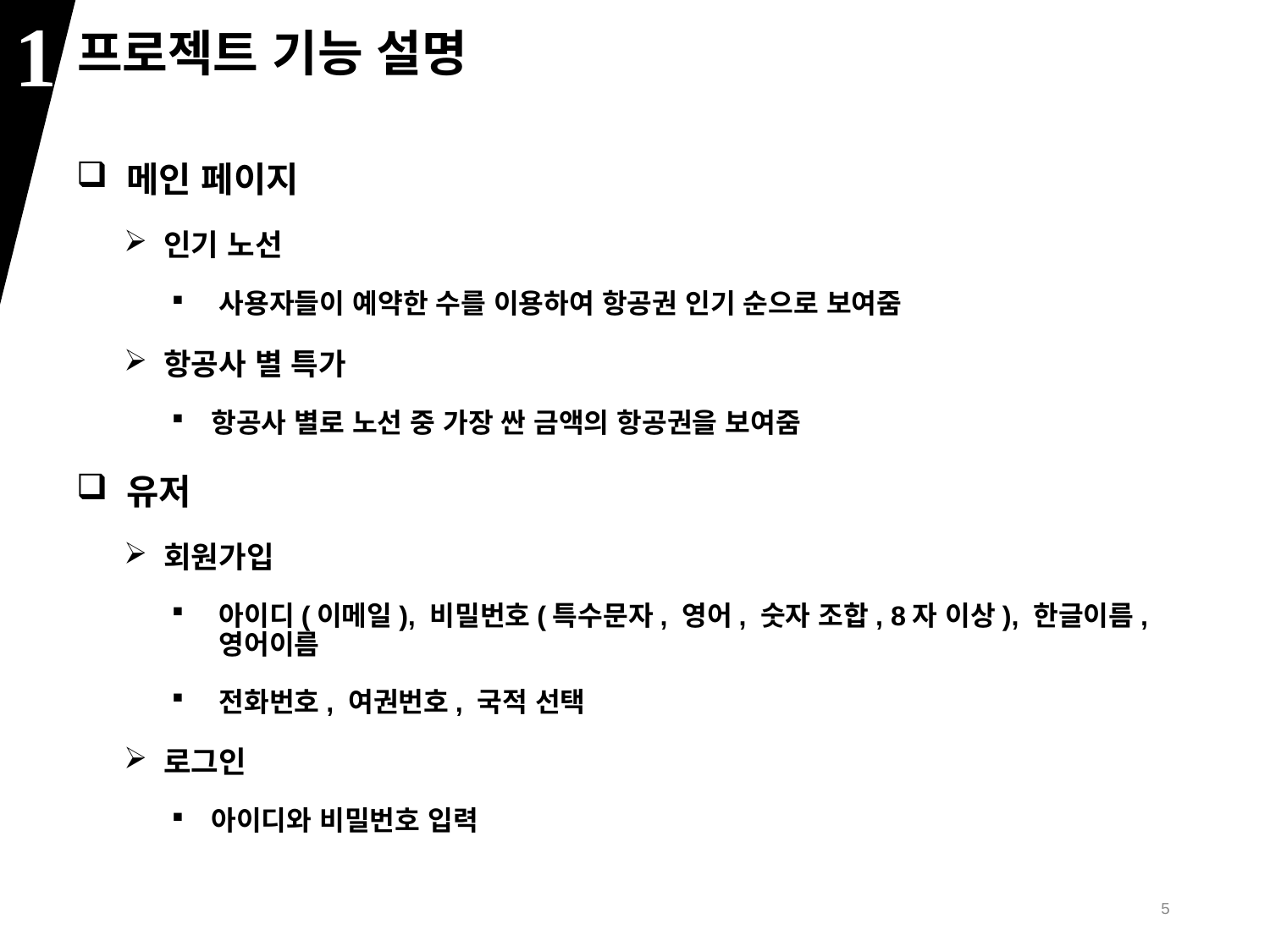

1
프로젝트 기능 설명

 메인 페이지
인기 노선
사용자들이 예약한 수를 이용하여 항공권 인기 순으로 보여줌
항공사 별 특가
항공사 별로 노선 중 가장 싼 금액의 항공권을 보여줌
 유저
회원가입
아이디(이메일), 비밀번호(특수문자, 영어, 숫자 조합, 8자 이상), 한글이름, 영어이름
전화번호, 여권번호, 국적 선택
로그인
아이디와 비밀번호 입력
5